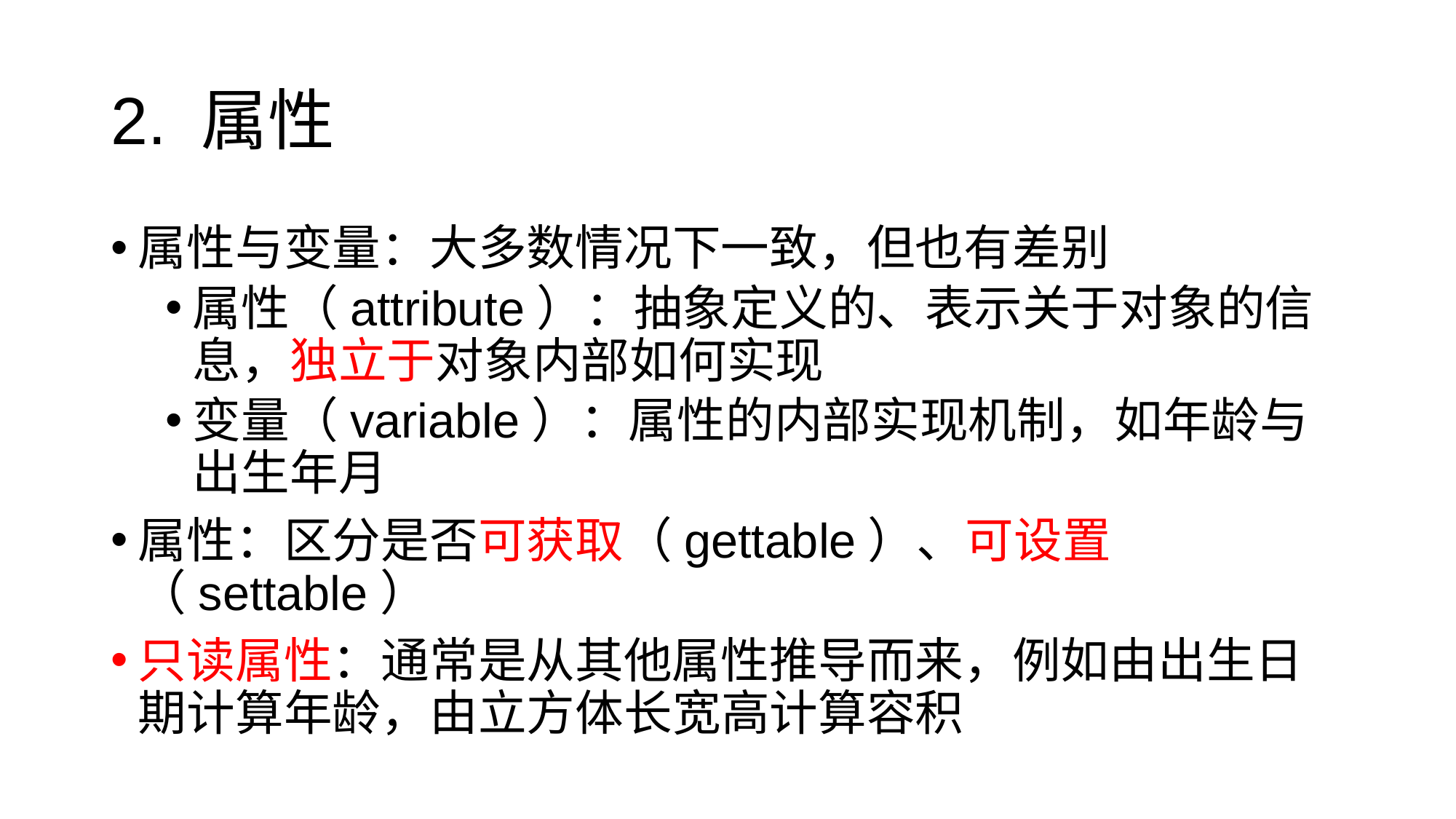

# 2. 属性
属性与变量：大多数情况下一致，但也有差别
属性（attribute）：抽象定义的、表示关于对象的信息，独立于对象内部如何实现
变量（variable）：属性的内部实现机制，如年龄与出生年月
属性：区分是否可获取（gettable）、可设置（settable）
只读属性：通常是从其他属性推导而来，例如由出生日期计算年龄，由立方体长宽高计算容积